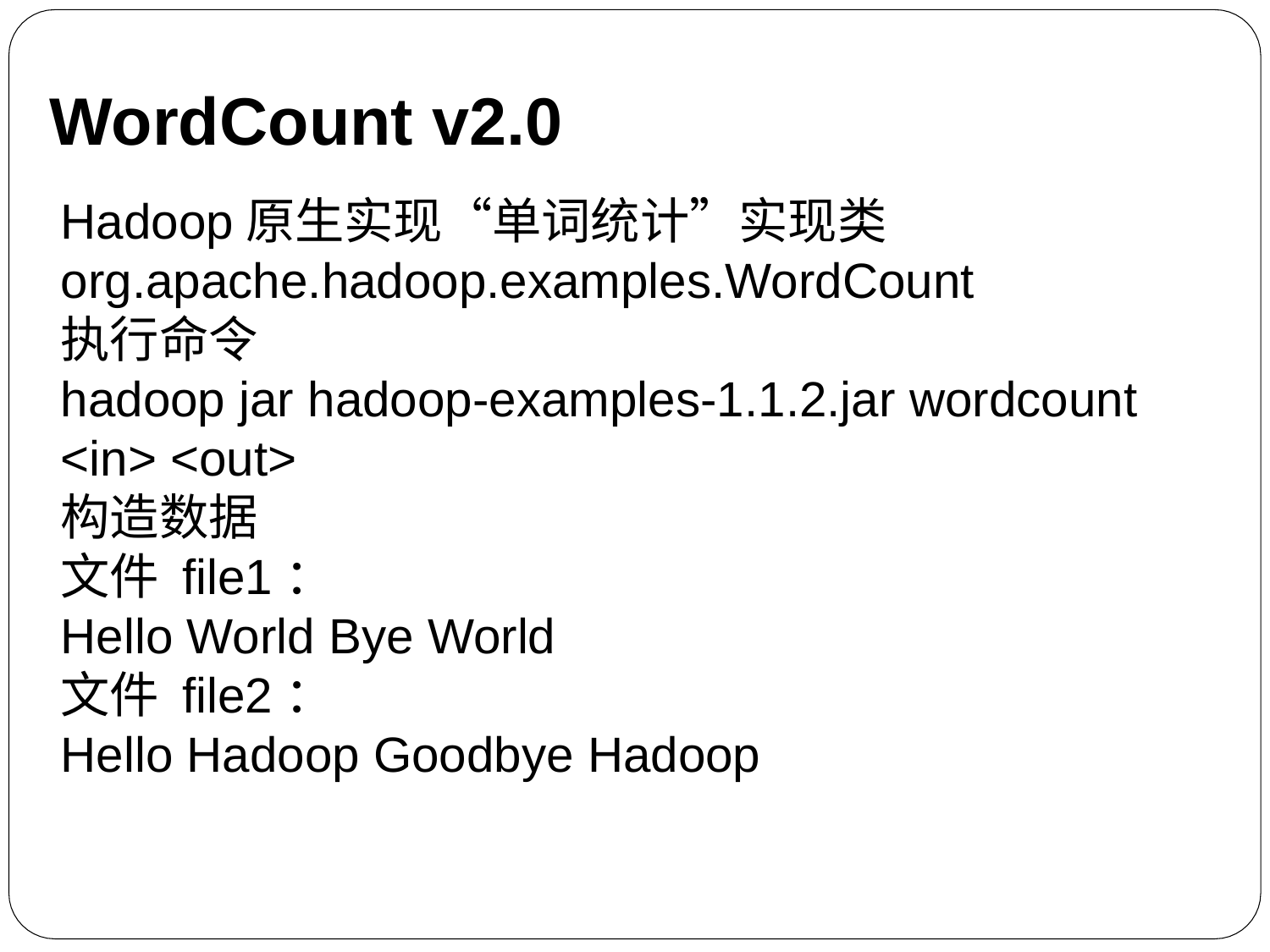

# WordCount v2.0
Hadoop原生实现“单词统计”实现类
org.apache.hadoop.examples.WordCount
执行命令
hadoop jar hadoop-examples-1.1.2.jar wordcount <in> <out>
构造数据
文件 file1：
Hello World Bye World
文件 file2：
Hello Hadoop Goodbye Hadoop